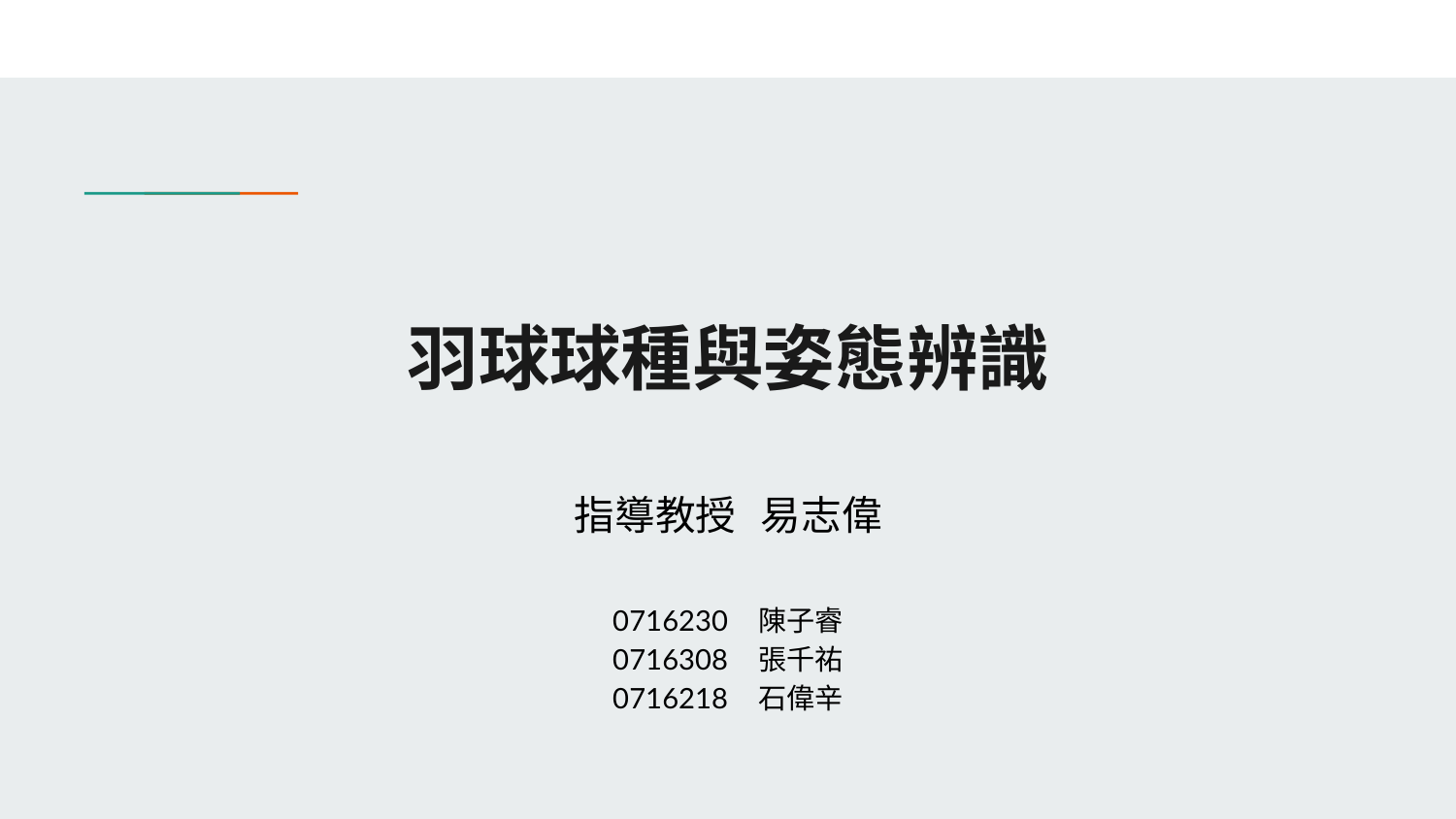

# 羽球球種與姿態辨識
指導教授 易志偉
0716230 	陳子睿
0716308	張千祐
0716218	石偉辛